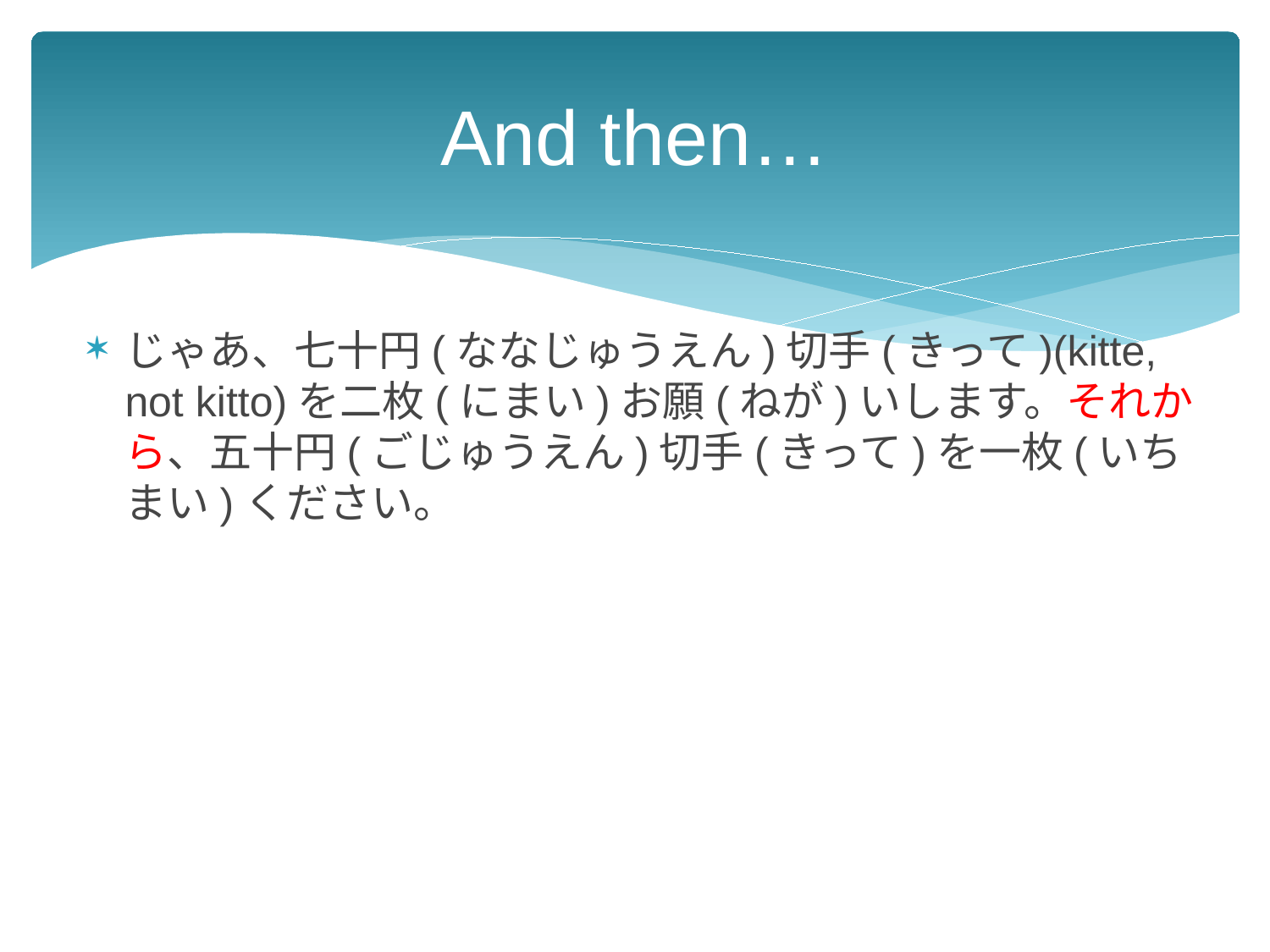

# And then…
じゃあ、七十円(ななじゅうえん)切手(きって)(kitte, not kitto)を二枚(にまい)お願(ねが)いします。それから、五十円(ごじゅうえん)切手(きって)を一枚(いちまい)ください。